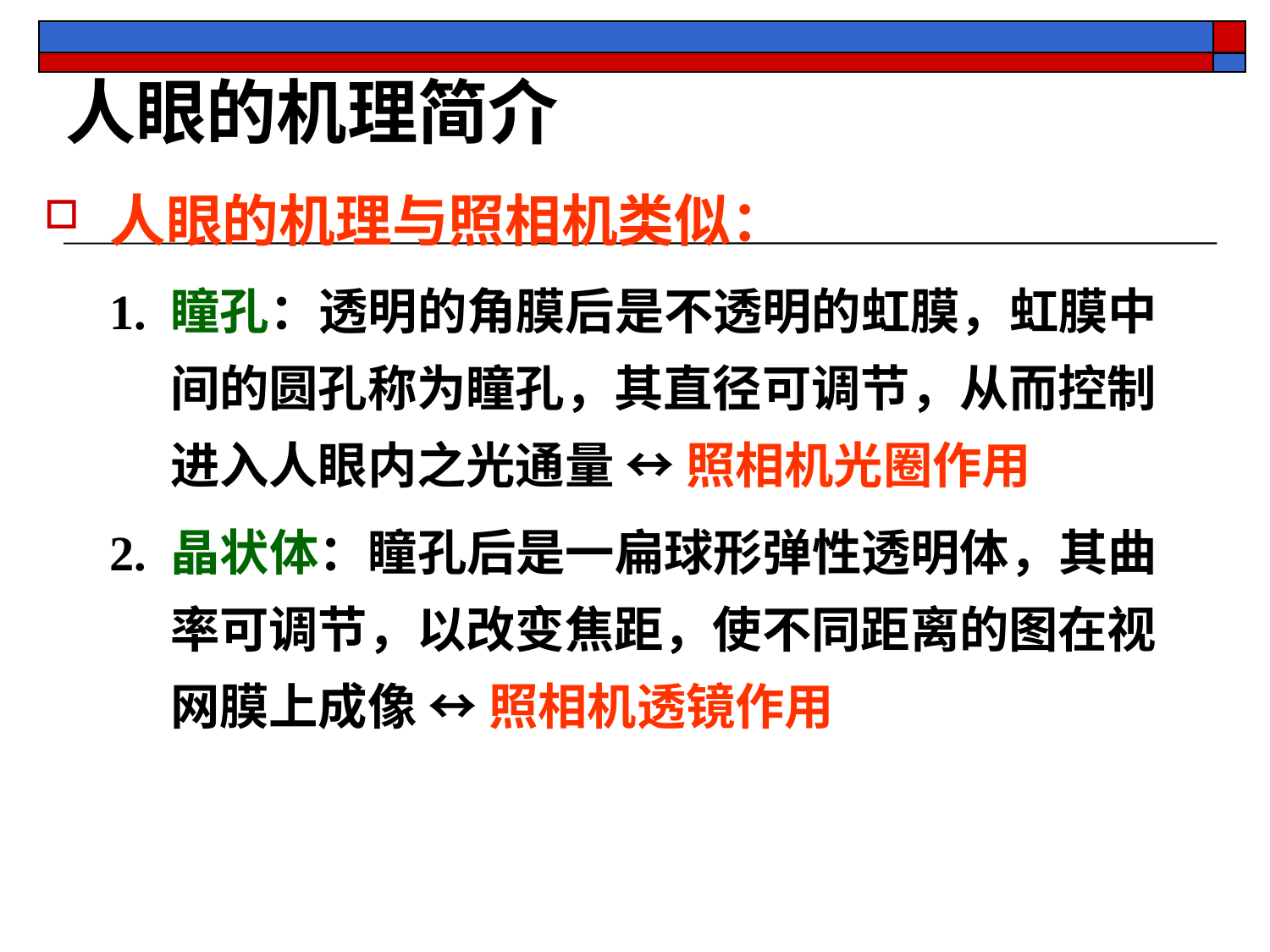

# 人眼的机理简介
人眼的机理与照相机类似：
1. 瞳孔：透明的角膜后是不透明的虹膜，虹膜中间的圆孔称为瞳孔，其直径可调节，从而控制进入人眼内之光通量 ↔ 照相机光圈作用
2. 晶状体：瞳孔后是一扁球形弹性透明体，其曲率可调节，以改变焦距，使不同距离的图在视网膜上成像 ↔ 照相机透镜作用
6